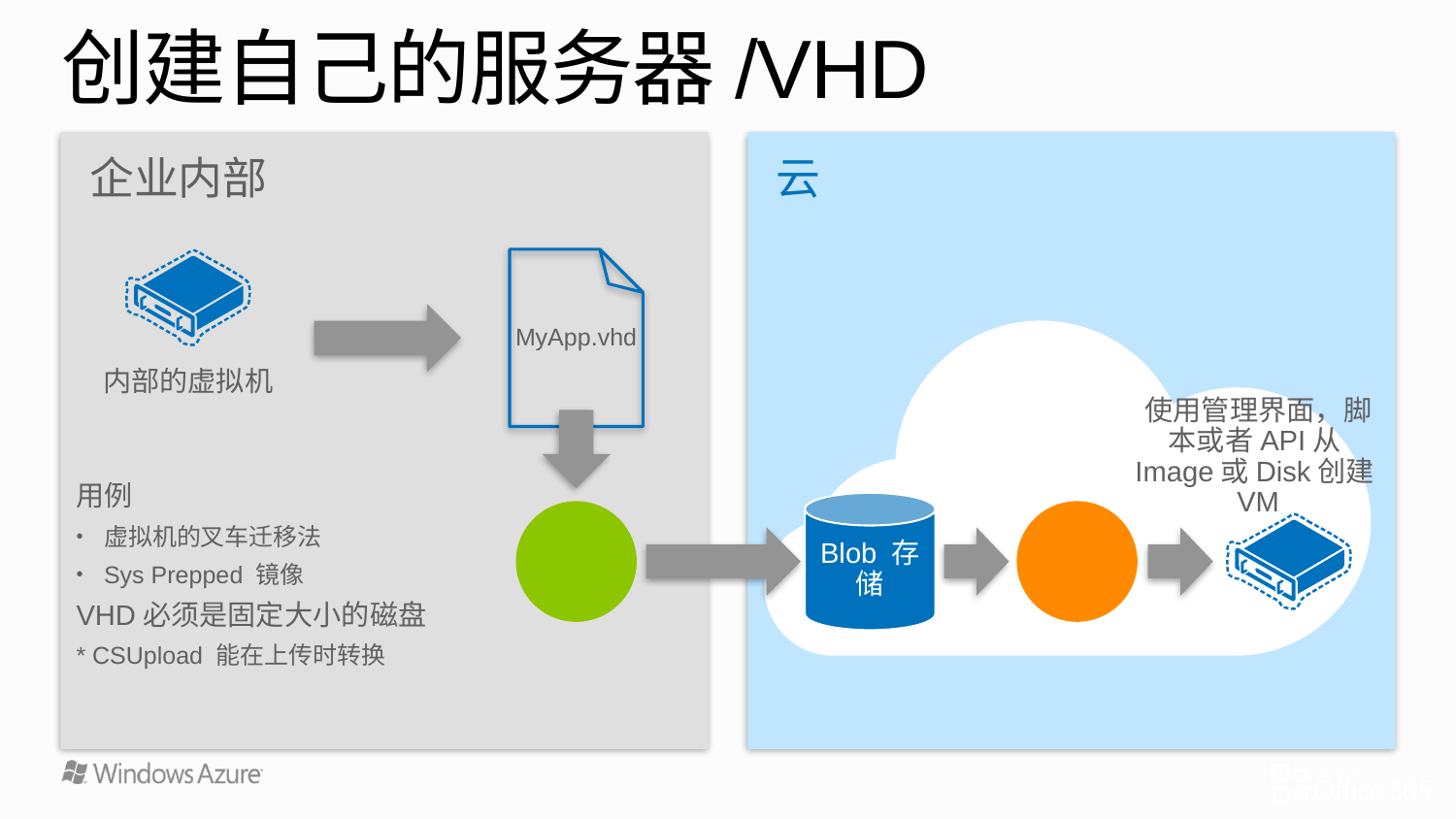

# 创建自己的服务器/VHD

企业内部
云

Blob 存储

MyApp.vhd

上传
VHD
内部的虚拟机
使用管理界面，脚本或者API从Image或Disk创建VM
创建磁盘或
镜像

用例
虚拟机的叉车迁移法
Sys Prepped 镜像
VHD必须是固定大小的磁盘
* CSUpload 能在上传时转换